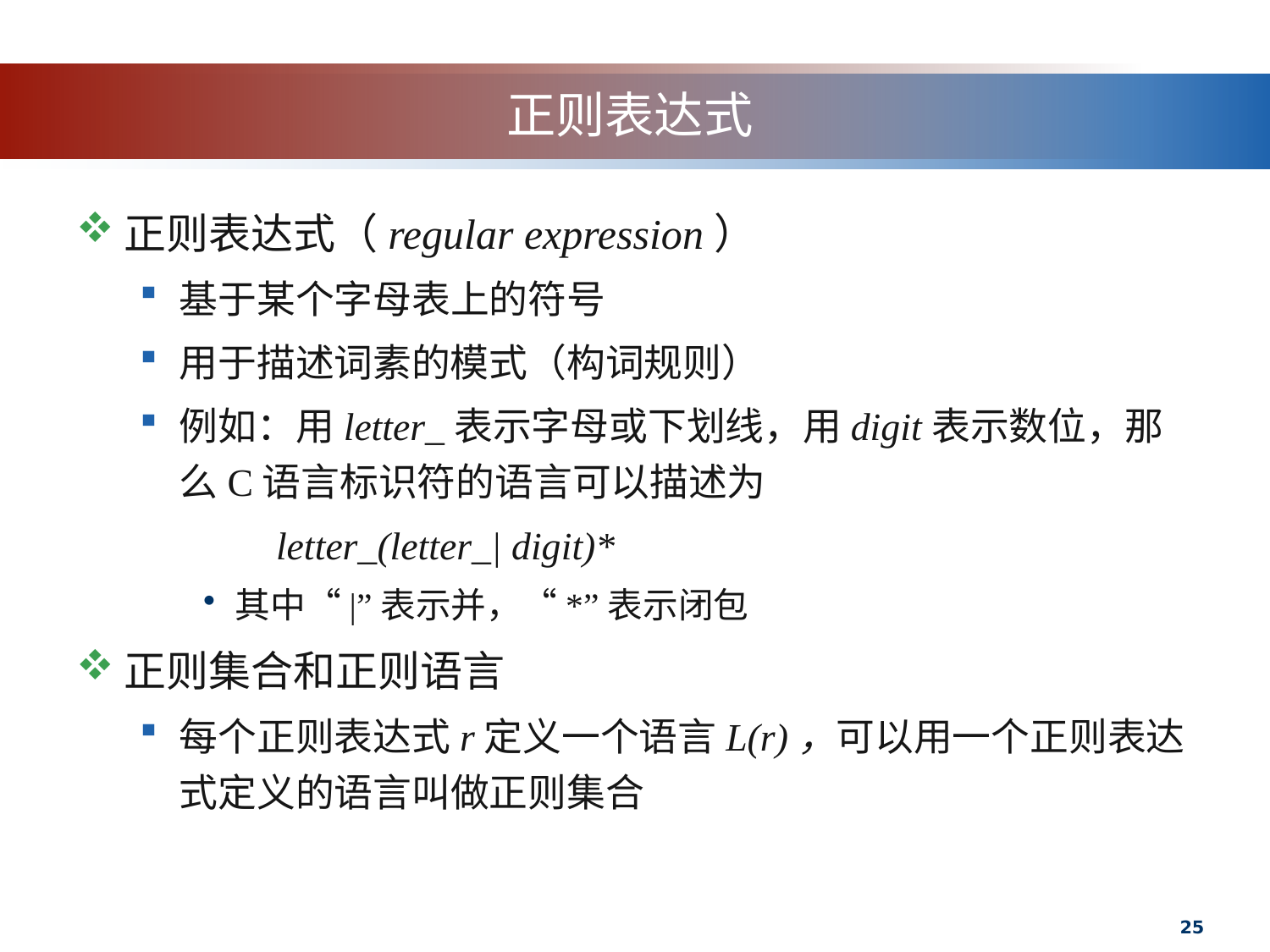

# 正则表达式
正则表达式（regular expression）
基于某个字母表上的符号
用于描述词素的模式（构词规则）
例如：用letter_表示字母或下划线，用digit表示数位，那么C语言标识符的语言可以描述为
              letter_(letter_| digit)*
其中“|”表示并，“*”表示闭包
正则集合和正则语言
每个正则表达式r定义一个语言L(r)，可以用一个正则表达式定义的语言叫做正则集合
25